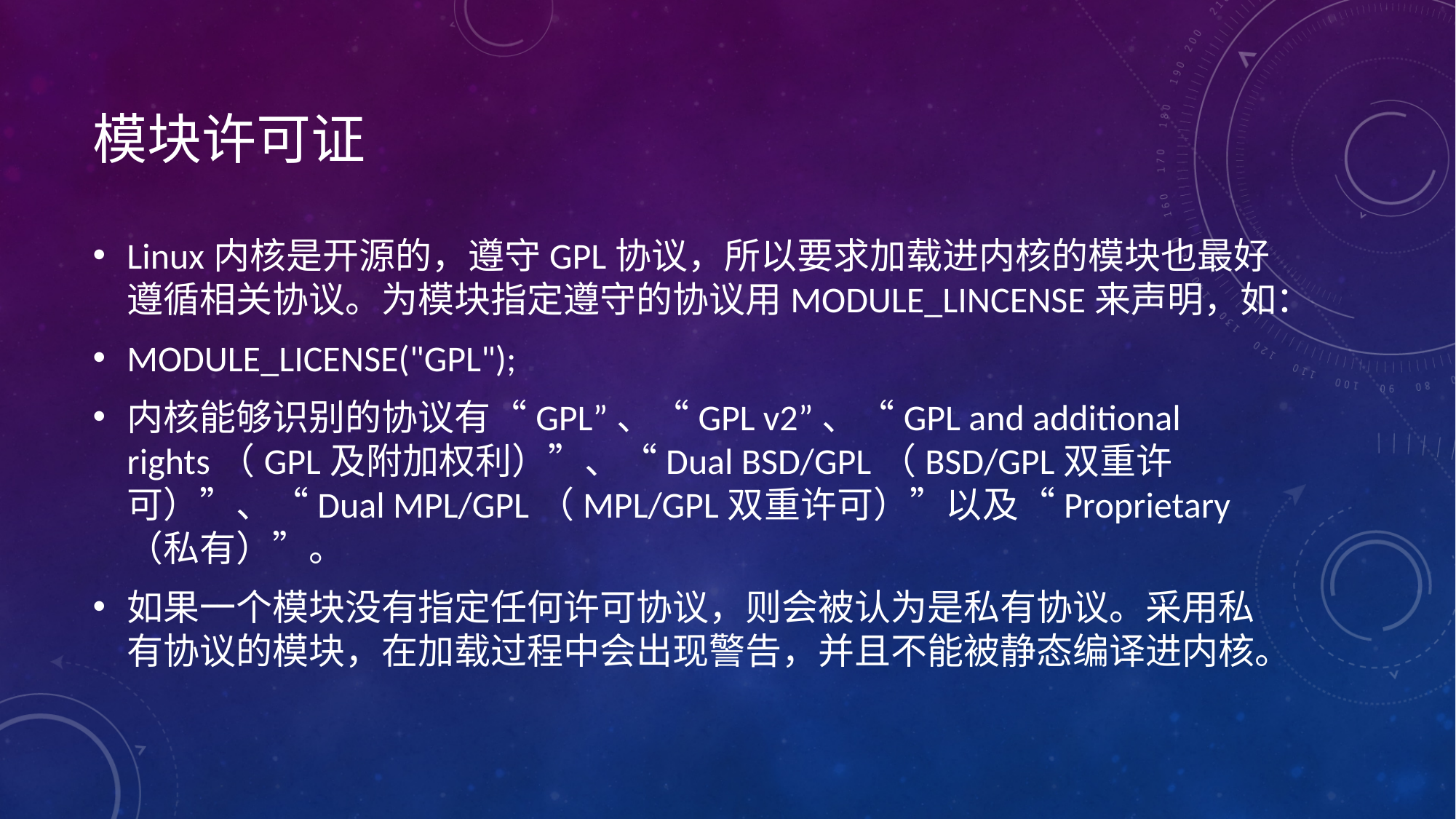

# 模块许可证
Linux内核是开源的，遵守GPL协议，所以要求加载进内核的模块也最好遵循相关协议。为模块指定遵守的协议用MODULE_LINCENSE来声明，如：
MODULE_LICENSE("GPL");
内核能够识别的协议有“GPL”、“GPL v2”、“GPL and additional rights（GPL及附加权利）”、“Dual BSD/GPL（BSD/GPL双重许可）”、“Dual MPL/GPL（MPL/GPL双重许可）”以及“Proprietary（私有）”。
如果一个模块没有指定任何许可协议，则会被认为是私有协议。采用私有协议的模块，在加载过程中会出现警告，并且不能被静态编译进内核。